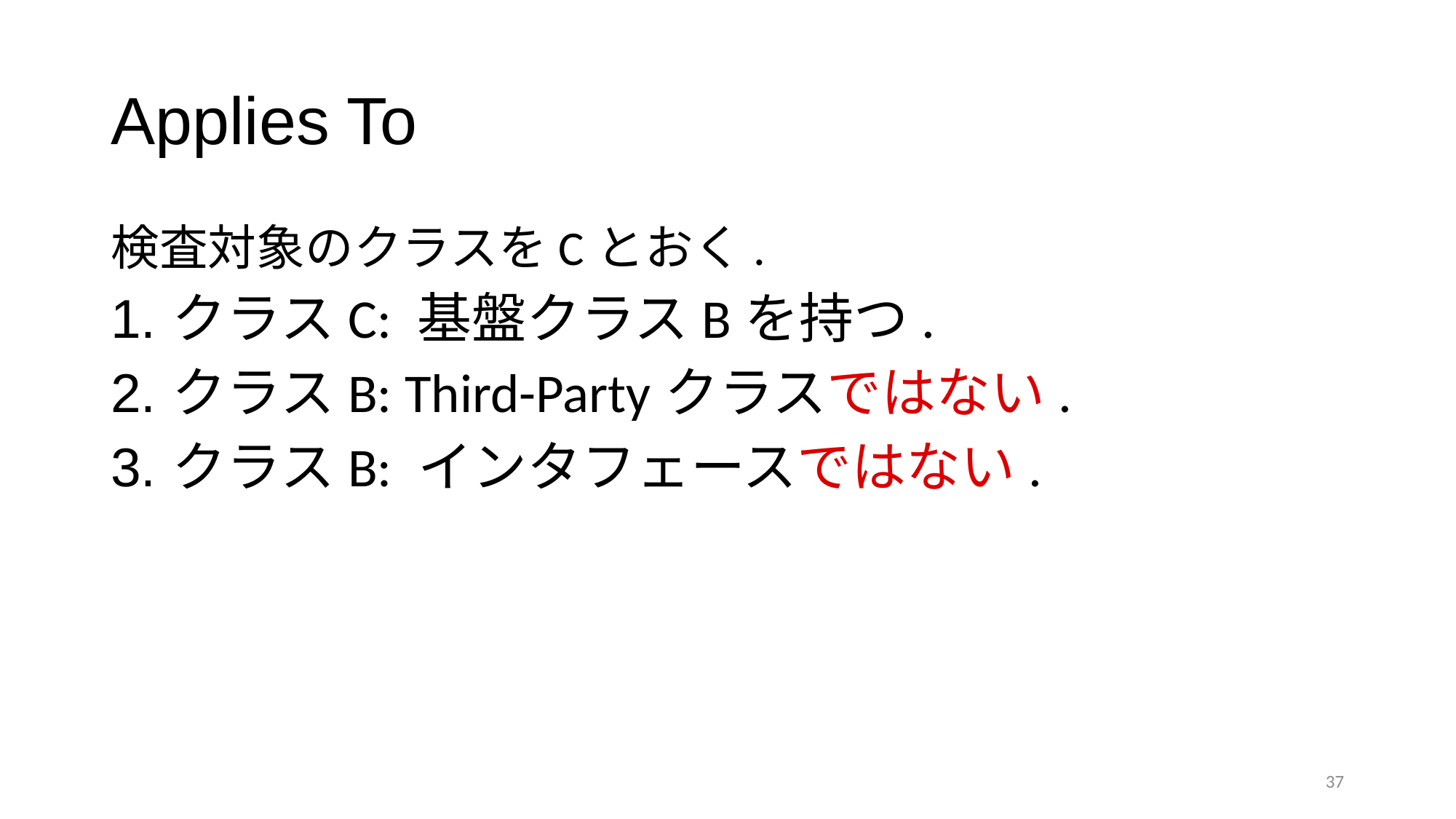

# Applies To
検査対象のクラスをCとおく.
クラスC: 基盤クラスBを持つ.
クラスB: Third-Partyクラスではない.
クラスB: インタフェースではない.
37